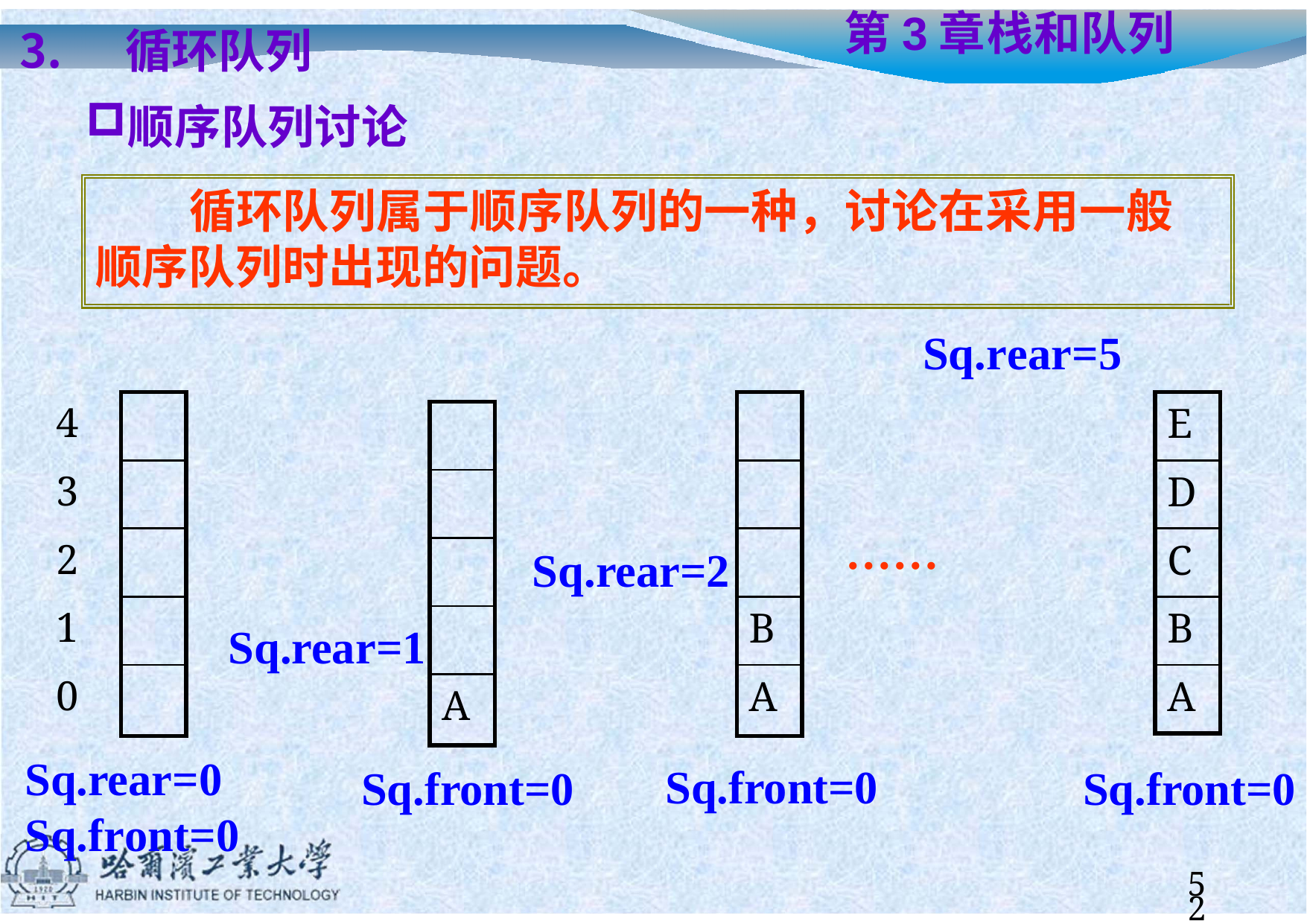

循环队列
顺序队列讨论
# 第3章	栈和队列

循环队列属于顺序队列的一种，讨论在采用一般 顺序队列时出现的问题。
Sq.rear=5

4
3
2
1
0
|  |
| --- |
|  |
|  |
|  |
|  |
|  |
| --- |
|  |
|  |
| B |
| A |
| E |
| --- |
| D |
| C |
| B |
| A |
|  |
| --- |
|  |
|  |
|  |
| A |
……
Sq.rear=2
Sq.rear=1
Sq.rear=0  Sq.front=0
Sq.front=0
Sq.front=0
Sq.front=0

52